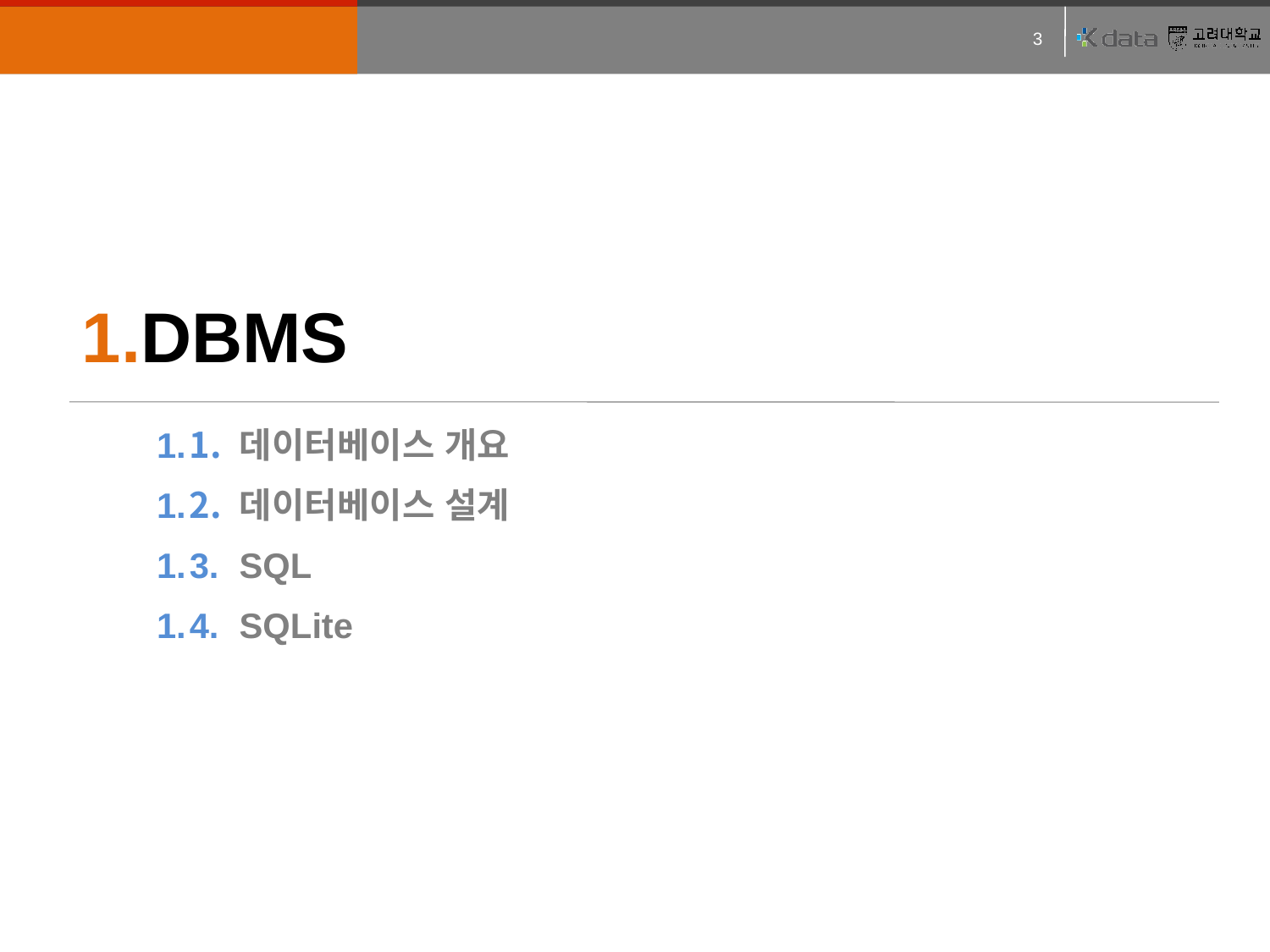

DBMS
1.
1.
1.
1.
데이터베이스 개요
데이터베이스 설계
SQL
SQLite